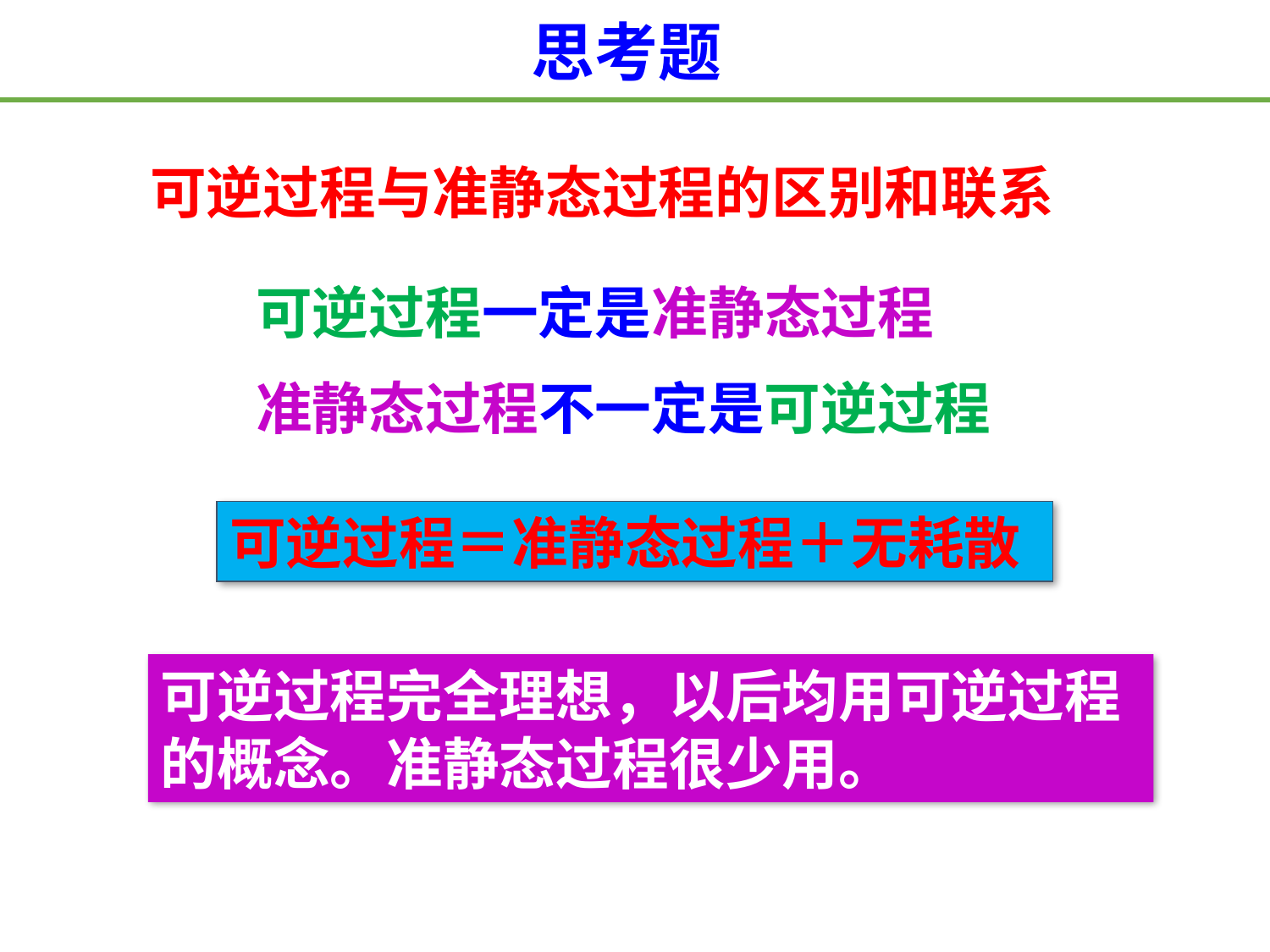

思考题
可逆过程与准静态过程的区别和联系
可逆过程一定是准静态过程
准静态过程不一定是可逆过程
可逆过程＝准静态过程＋无耗散
可逆过程完全理想，以后均用可逆过程的概念。准静态过程很少用。